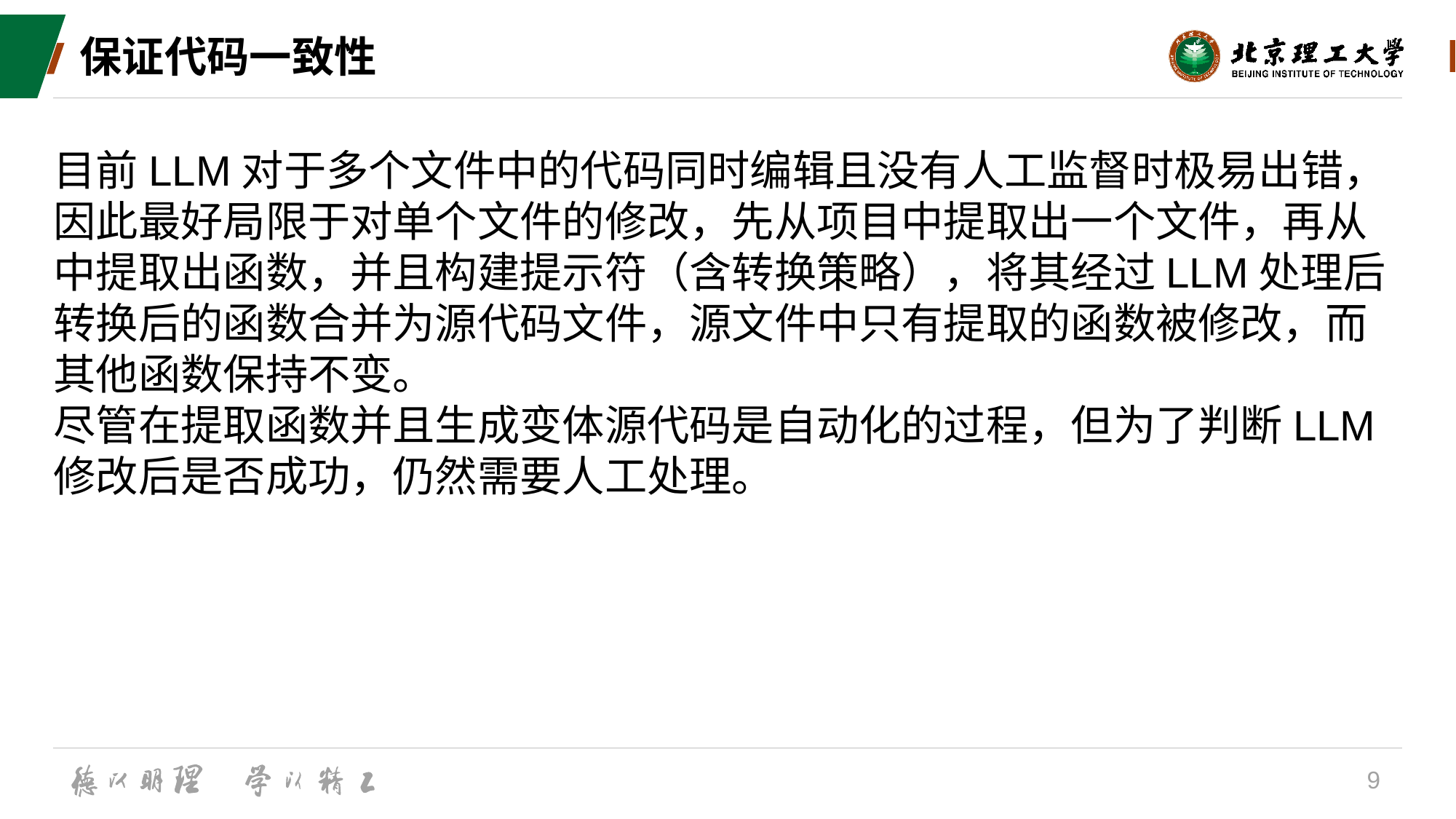

# 保证代码一致性
目前LLM对于多个文件中的代码同时编辑且没有人工监督时极易出错，因此最好局限于对单个文件的修改，先从项目中提取出一个文件，再从中提取出函数，并且构建提示符（含转换策略），将其经过LLM处理后转换后的函数合并为源代码文件，源文件中只有提取的函数被修改，而其他函数保持不变。
尽管在提取函数并且生成变体源代码是自动化的过程，但为了判断LLM修改后是否成功，仍然需要人工处理。